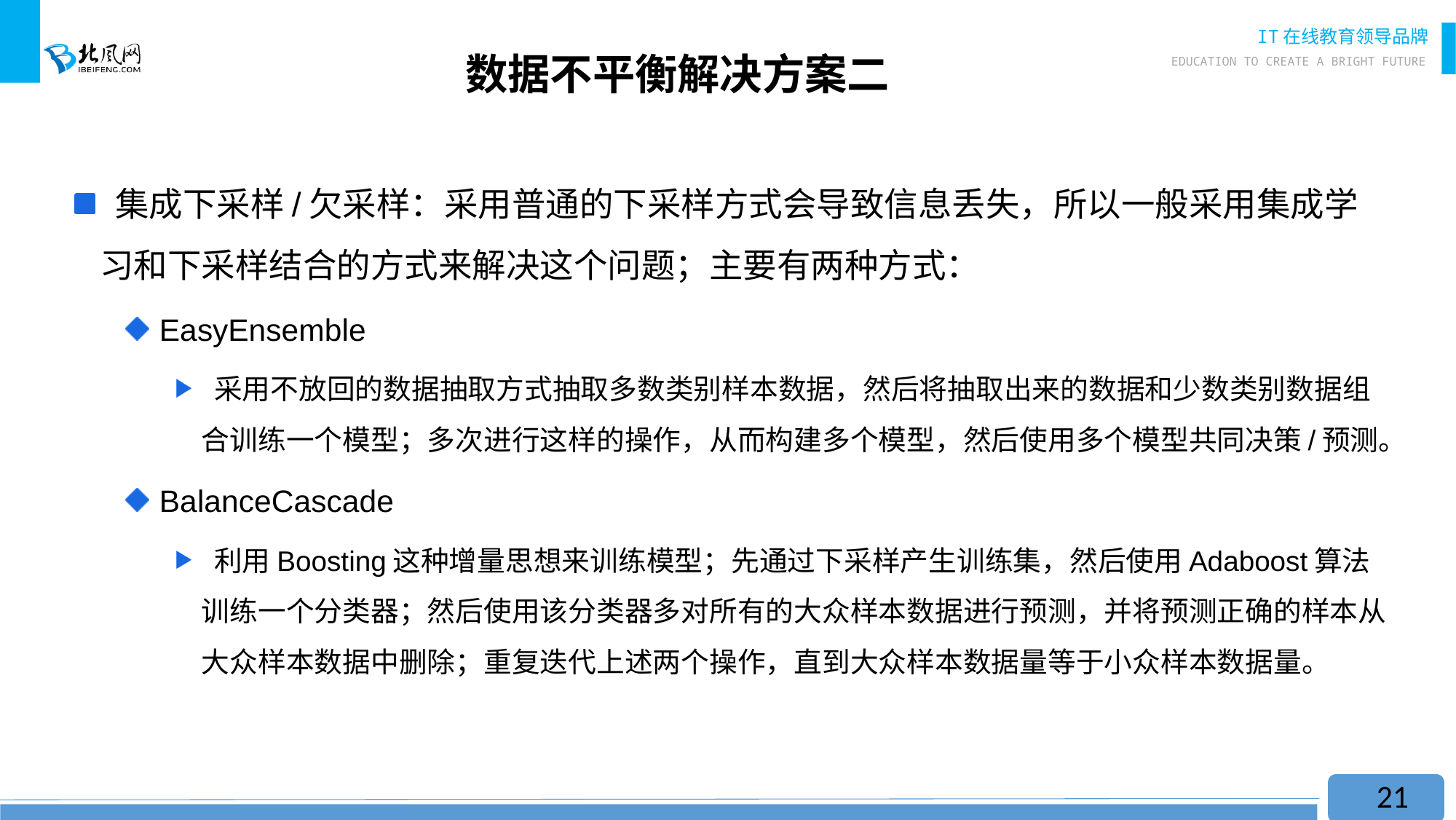

# 数据不平衡解决方案二
 集成下采样/欠采样：采用普通的下采样方式会导致信息丢失，所以一般采用集成学习和下采样结合的方式来解决这个问题；主要有两种方式：
 EasyEnsemble
 采用不放回的数据抽取方式抽取多数类别样本数据，然后将抽取出来的数据和少数类别数据组合训练一个模型；多次进行这样的操作，从而构建多个模型，然后使用多个模型共同决策/预测。
 BalanceCascade
 利用Boosting这种增量思想来训练模型；先通过下采样产生训练集，然后使用Adaboost算法训练一个分类器；然后使用该分类器多对所有的大众样本数据进行预测，并将预测正确的样本从大众样本数据中删除；重复迭代上述两个操作，直到大众样本数据量等于小众样本数据量。